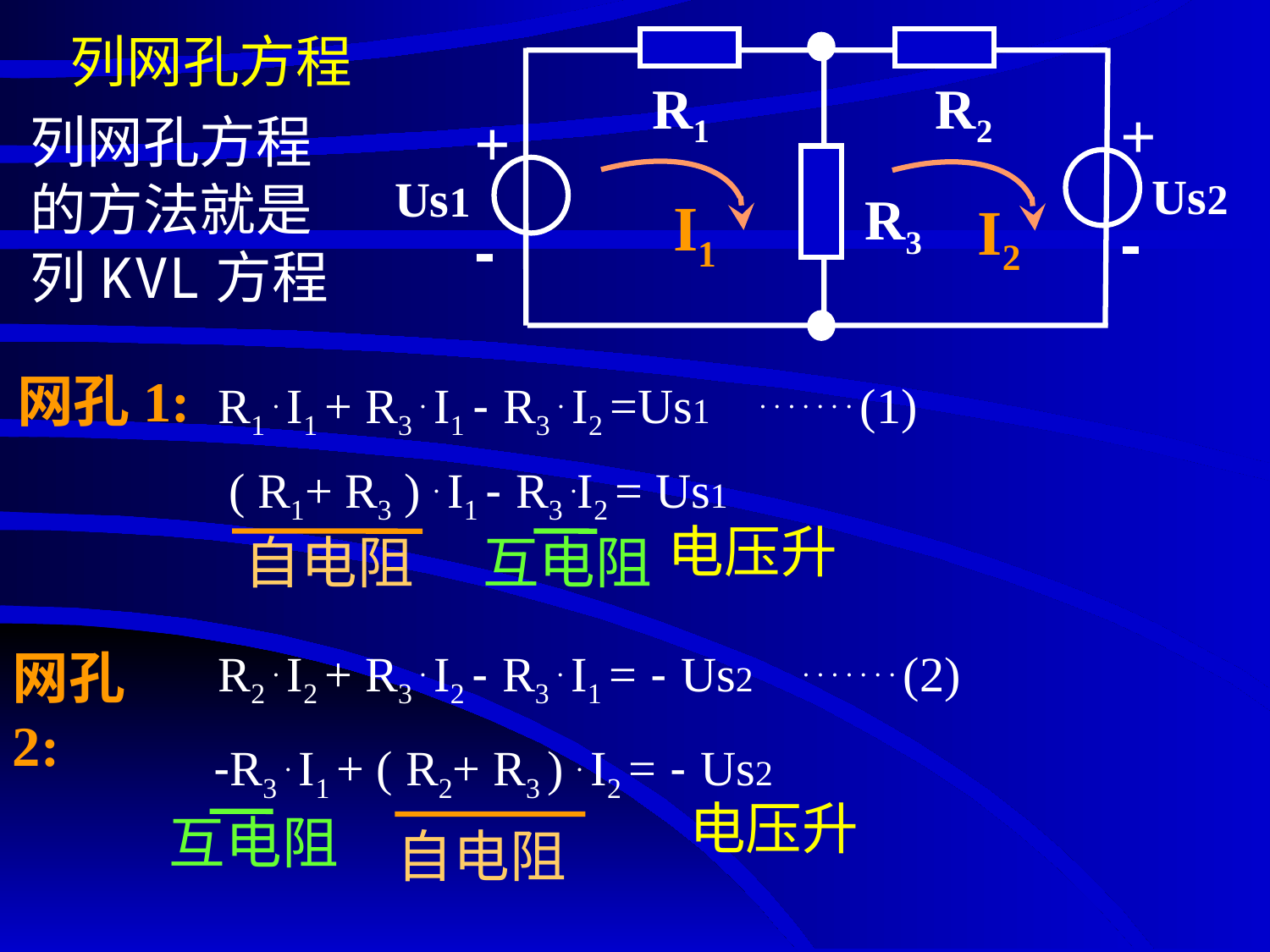

# 列网孔方程

R1
R2
+
-
+
-

Us2
 Us1
R3

列网孔方程的方法就是列KVL方程

I1

I2

网孔1:
R1 . I1 + R3 . I1 - R3 . I2 =Us1    . . . . . . . (1)
( R1+ R3 ) . I1 - R3 .I2 = Us1
电压升
自电阻

互电阻

网孔2:
R2 . I2 + R3 . I2 - R3 . I1 = - Us2    . . . . . . . (2)
-R3 . I1 + ( R2+ R3 ) . I2 = - Us2
电压升
互电阻

自电阻